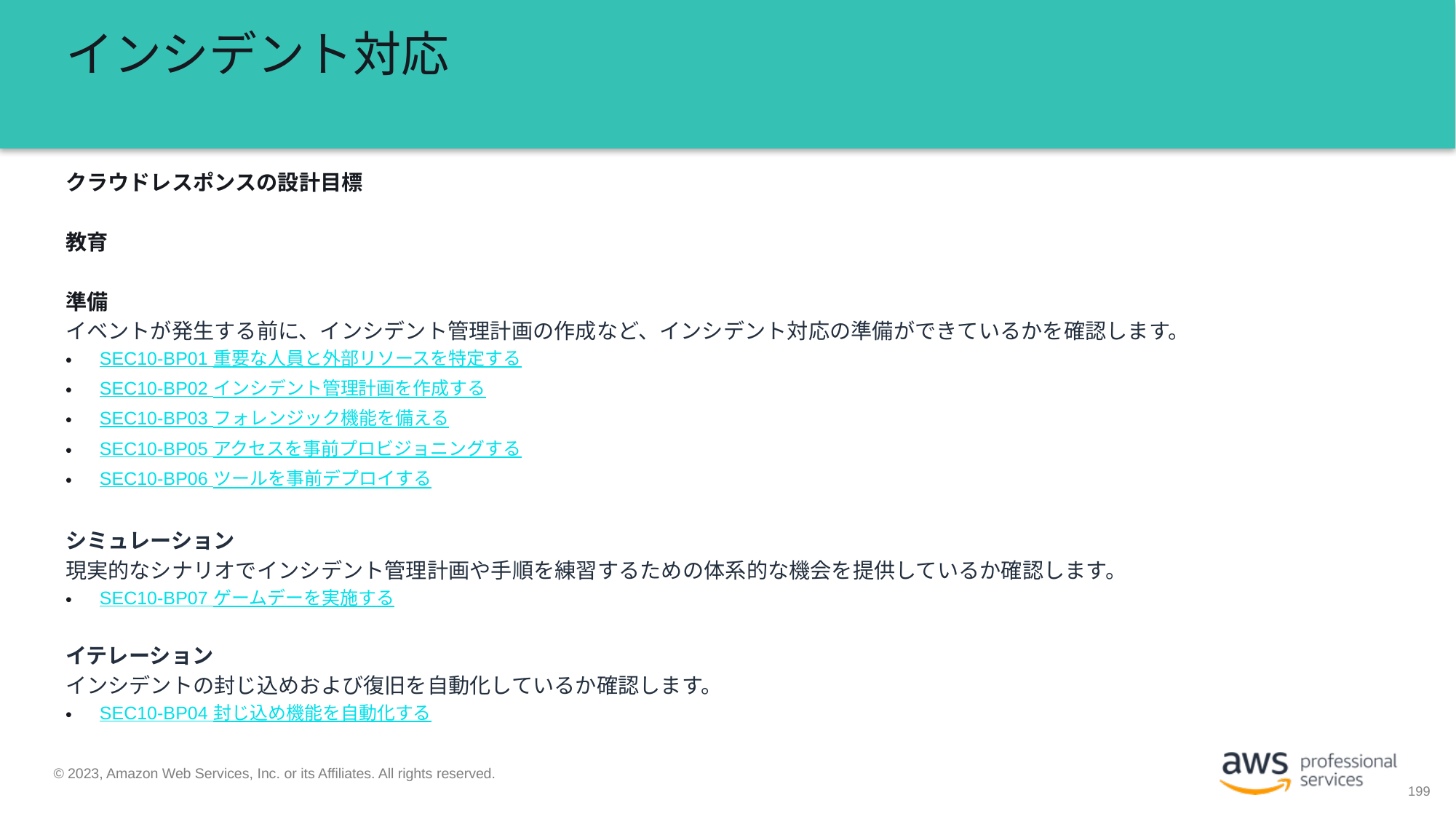

# インシデント対応
クラウドレスポンスの設計目標

教育

準備
イベントが発生する前に、インシデント管理計画の作成など、インシデント対応の準備ができているかを確認します。
SEC10-BP01 重要な人員と外部リソースを特定する
SEC10-BP02 インシデント管理計画を作成する
SEC10-BP03 フォレンジック機能を備える
SEC10-BP05 アクセスを事前プロビジョニングする
SEC10-BP06 ツールを事前デプロイする

シミュレーション
現実的なシナリオでインシデント管理計画や手順を練習するための体系的な機会を提供しているか確認します。
SEC10-BP07 ゲームデーを実施する

イテレーション
インシデントの封じ込めおよび復旧を自動化しているか確認します。
SEC10-BP04 封じ込め機能を自動化する